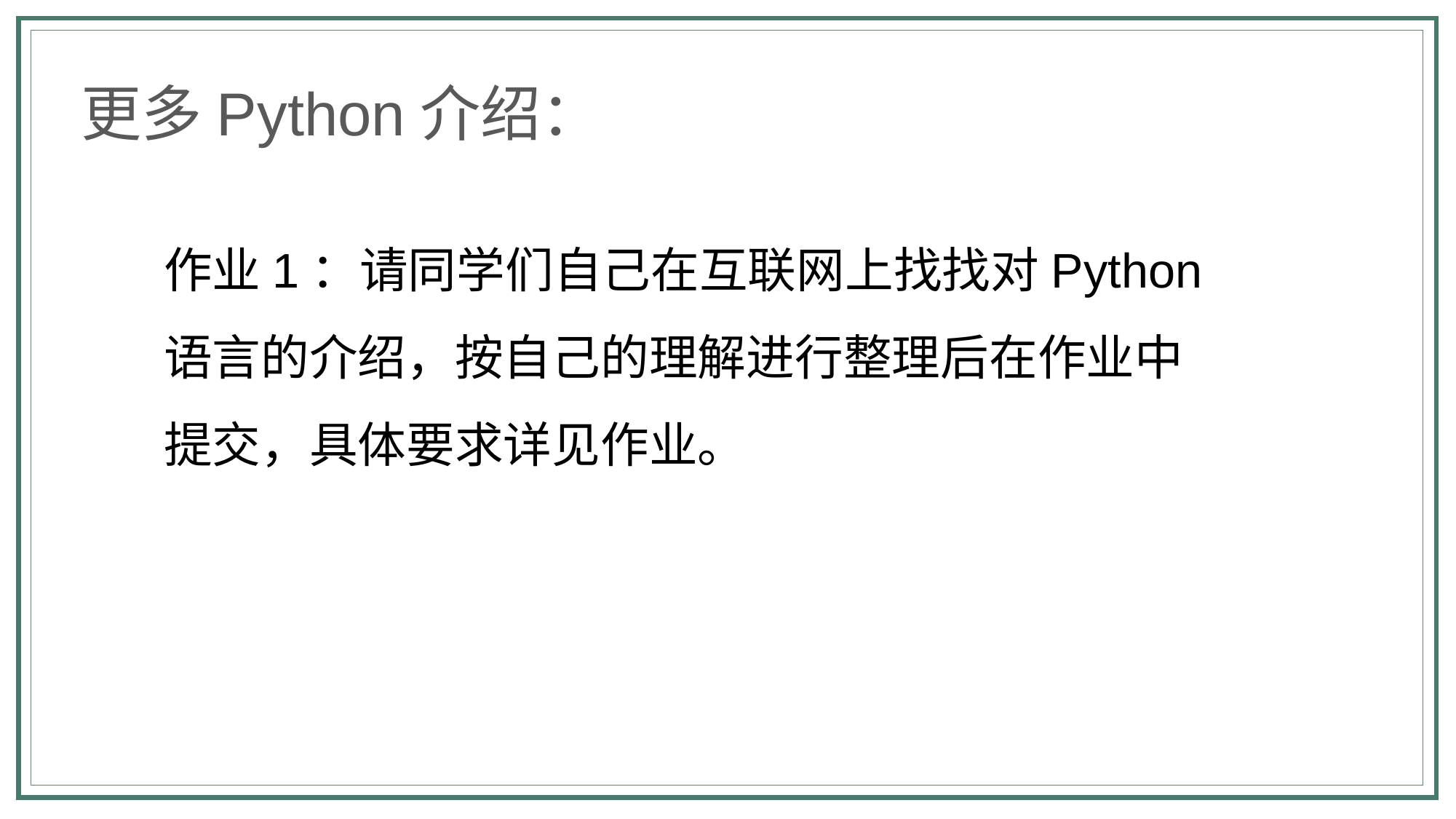

更多Python介绍：
作业1：请同学们自己在互联网上找找对Python语言的介绍，按自己的理解进行整理后在作业中提交，具体要求详见作业。